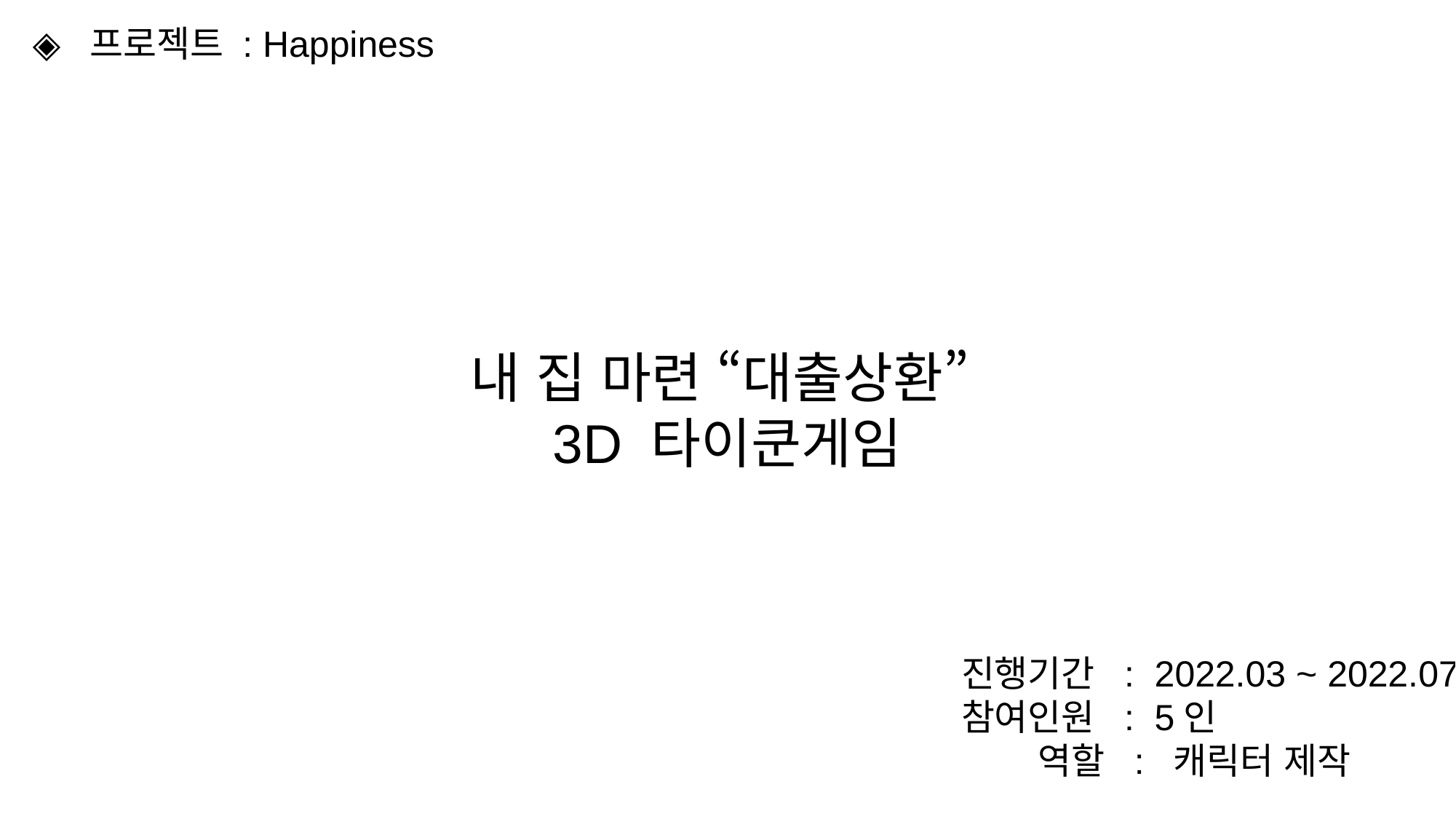

◈  프로젝트 : Happiness

내 집 마련 “대출상환”
3D 타이쿤게임
진행기간  :  2022.03 ~ 2022.07
참여인원  :  5인
　    역할  :  캐릭터 제작